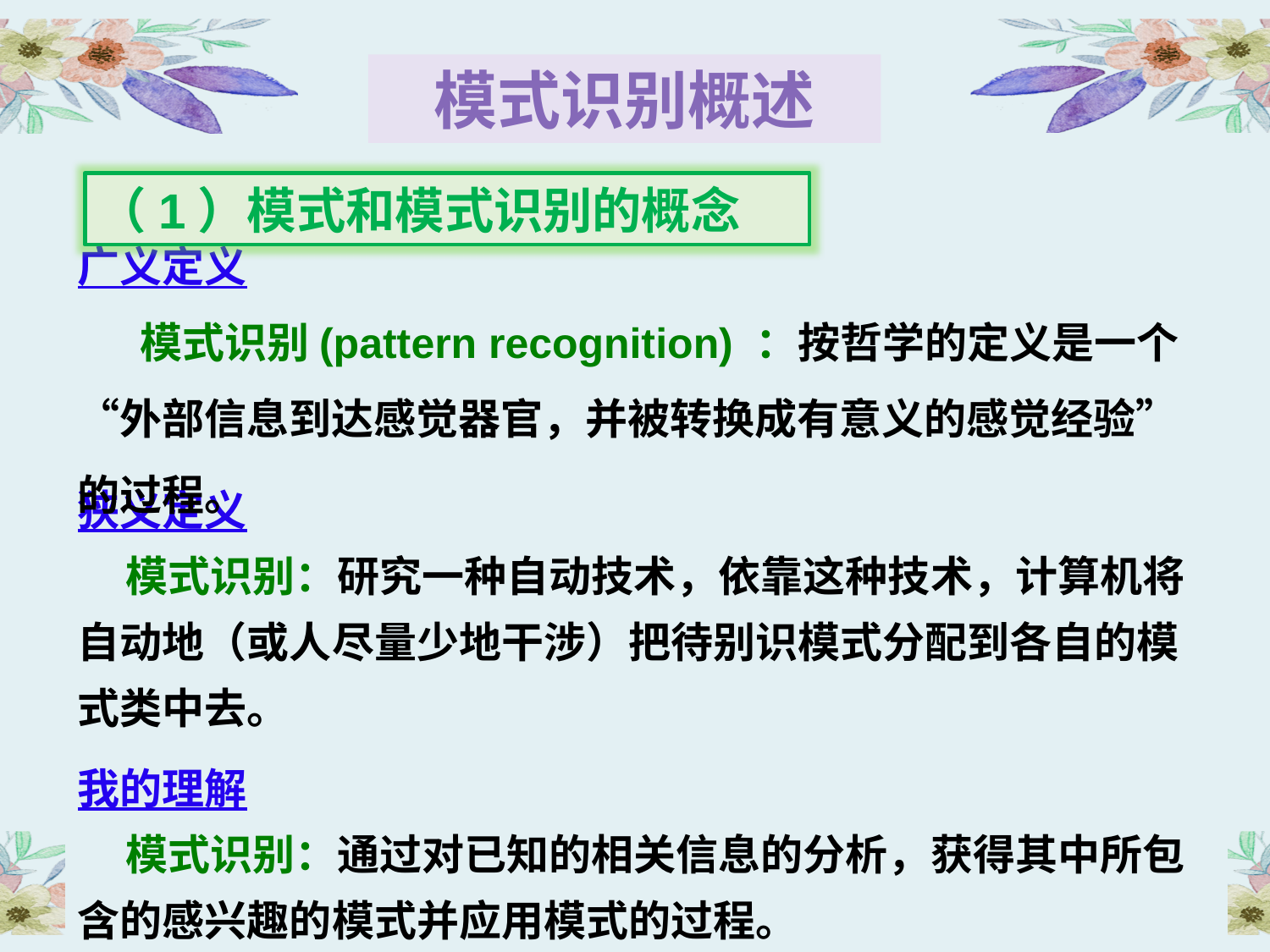

模式识别概述
（1）模式和模式识别的概念
广义定义
 模式识别(pattern recognition) ：按哲学的定义是一个“外部信息到达感觉器官，并被转换成有意义的感觉经验”的过程。
狭义定义
    模式识别：研究一种自动技术，依靠这种技术，计算机将自动地（或人尽量少地干涉）把待别识模式分配到各自的模式类中去。
我的理解
    模式识别：通过对已知的相关信息的分析，获得其中所包含的感兴趣的模式并应用模式的过程。